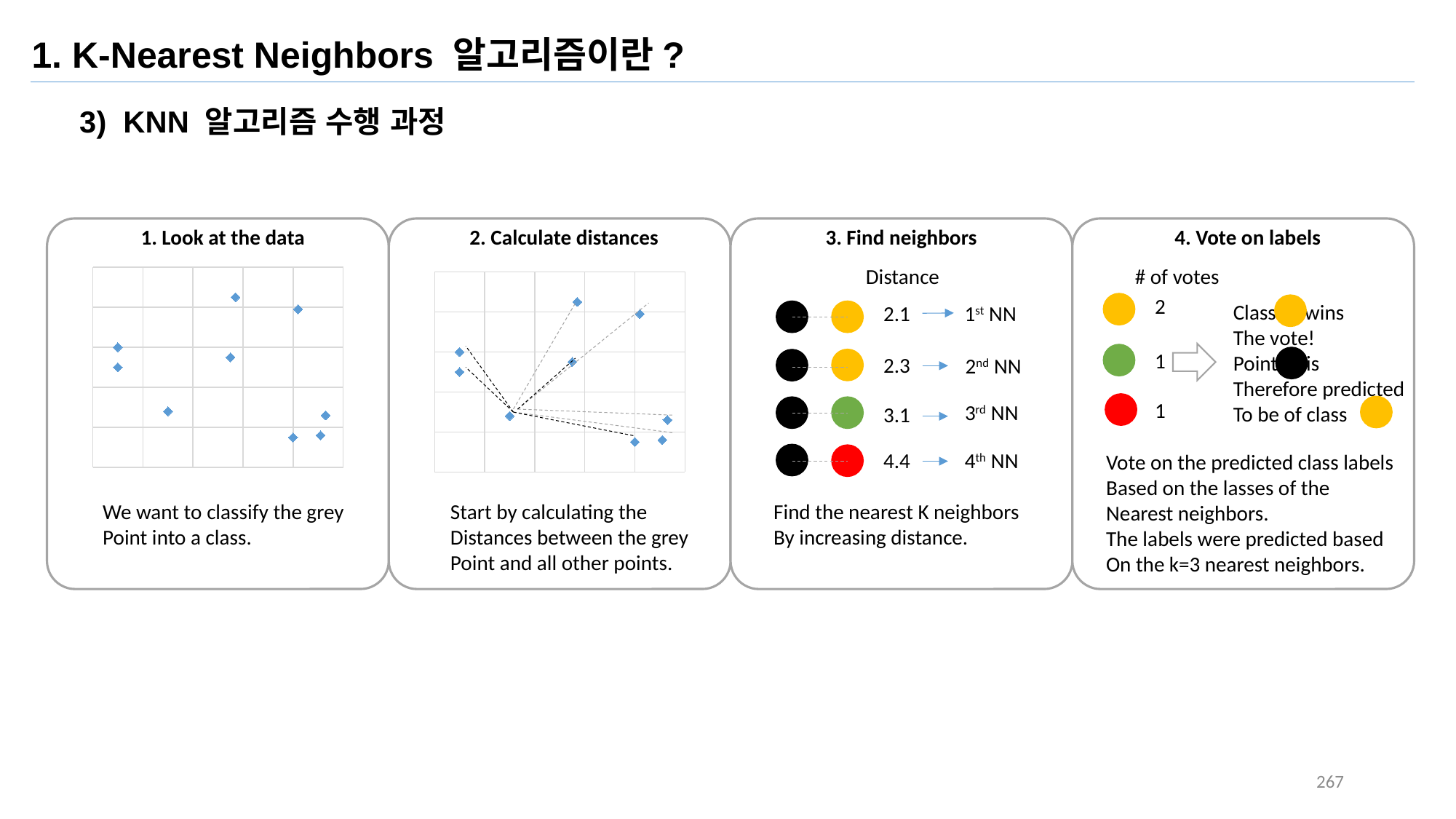

1. K-Nearest Neighbors 알고리즘이란?
3)  KNN 알고리즘 수행 과정

1. Look at the data

2. Calculate distances

3. Find neighbors

4. Vote on labels

### Chart

| Category | X-Y 값 |
|---|---|

### Chart

| Category | X-Y 값 |
|---|---|
Distance
 # of votes
2

Class      wins
The vote!
Point      is
Therefore predicted
To be of class      .
2.1
1st NN

1

2.3
2nd NN

1
3rd NN

3.1

4th NN
4.4
Vote on the predicted class labels
Based on the lasses of the
Nearest neighbors.
The labels were predicted based
On the k=3 nearest neighbors.

We want to classify the grey
Point into a class.
Start by calculating the
Distances between the grey
Point and all other points.
Find the nearest K neighbors
By increasing distance.
267